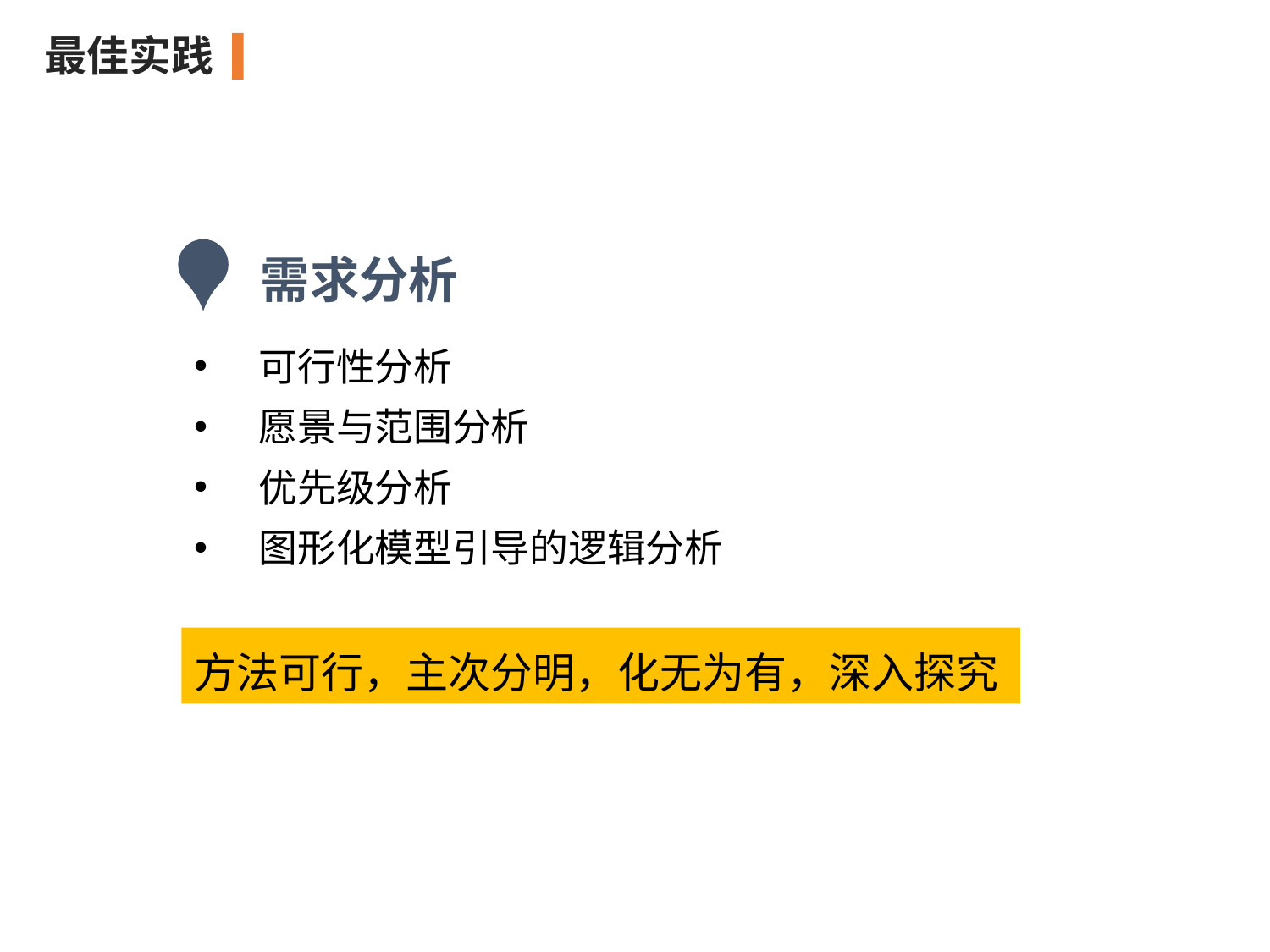

最佳实践

需求分析
可行性分析
愿景与范围分析
优先级分析
图形化模型引导的逻辑分析
方法可行，主次分明，化无为有，深入探究